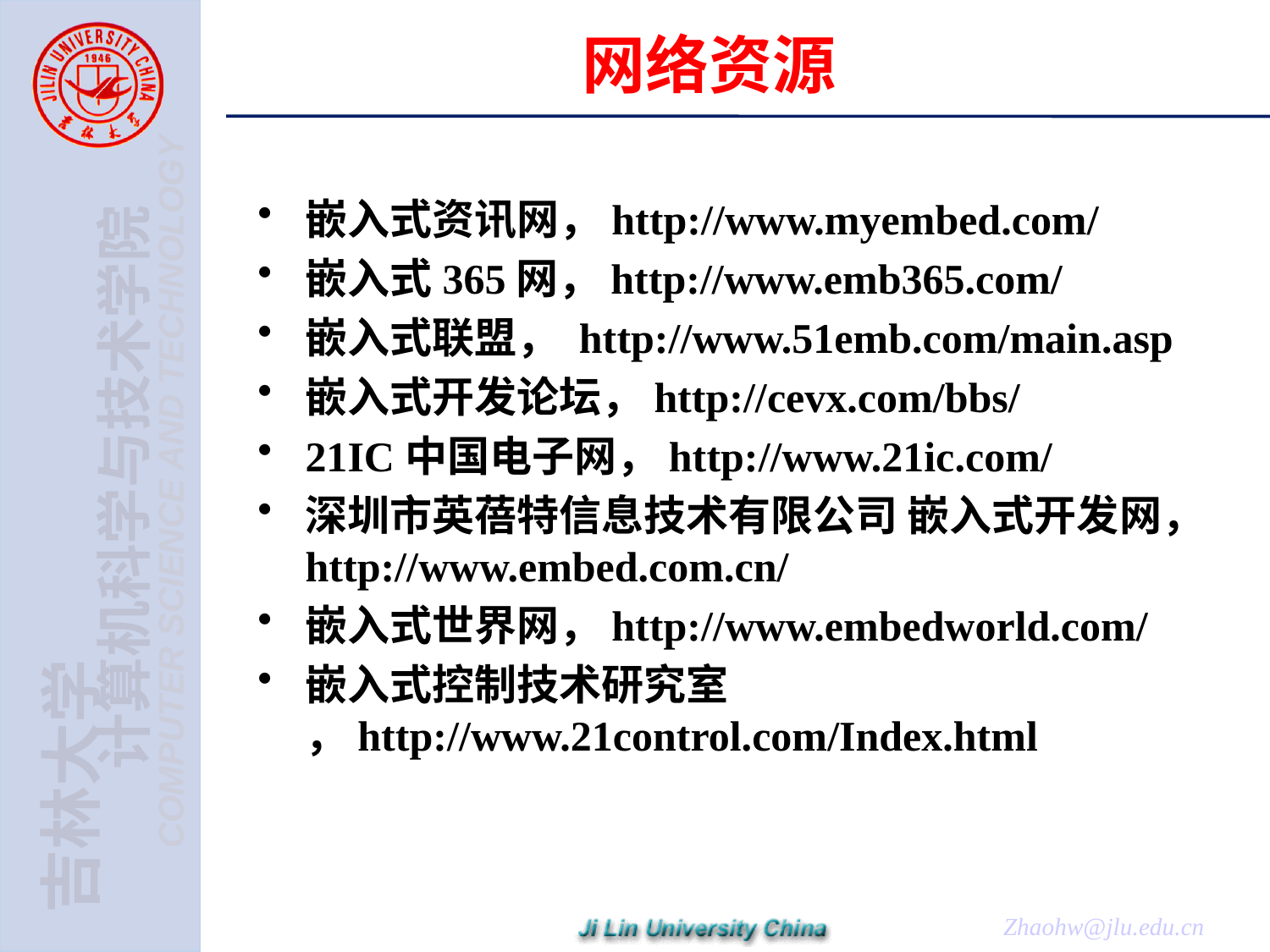

# 网络资源
嵌入式资讯网，http://www.myembed.com/
嵌入式365网，http://www.emb365.com/
嵌入式联盟， http://www.51emb.com/main.asp
嵌入式开发论坛，http://cevx.com/bbs/
21IC中国电子网，http://www.21ic.com/
深圳市英蓓特信息技术有限公司 嵌入式开发网，http://www.embed.com.cn/
嵌入式世界网，http://www.embedworld.com/
嵌入式控制技术研究室 ，http://www.21control.com/Index.html